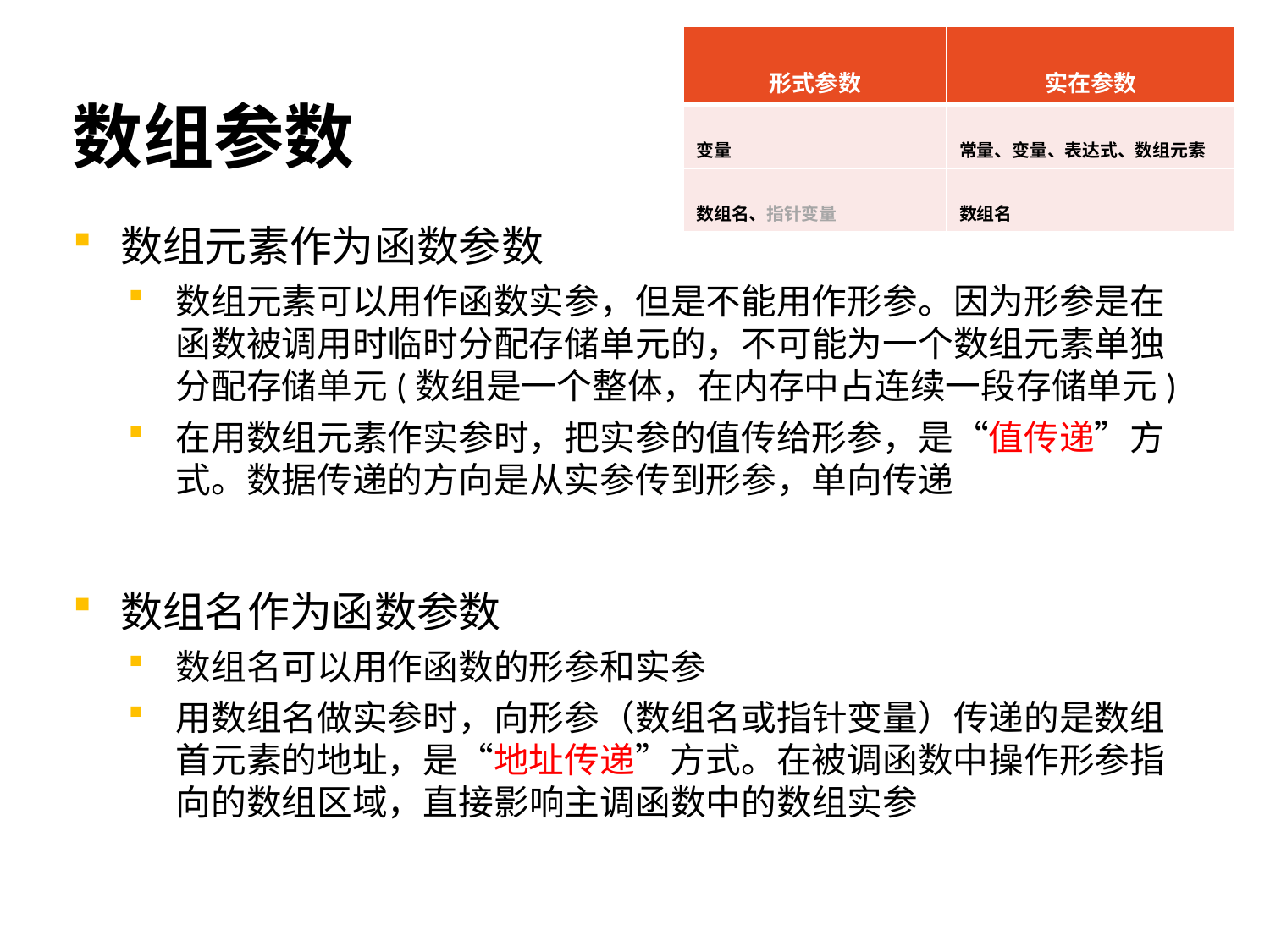

| 形式参数 | 实在参数 |
| --- | --- |
| 变量 | 常量、变量、表达式、数组元素 |
| 数组名、指针变量 | 数组名 |
# 数组参数
数组元素作为函数参数
数组元素可以用作函数实参，但是不能用作形参。因为形参是在函数被调用时临时分配存储单元的，不可能为一个数组元素单独分配存储单元(数组是一个整体，在内存中占连续一段存储单元)
在用数组元素作实参时，把实参的值传给形参，是“值传递”方式。数据传递的方向是从实参传到形参，单向传递

数组名作为函数参数
数组名可以用作函数的形参和实参
用数组名做实参时，向形参（数组名或指针变量）传递的是数组首元素的地址，是“地址传递”方式。在被调函数中操作形参指向的数组区域，直接影响主调函数中的数组实参